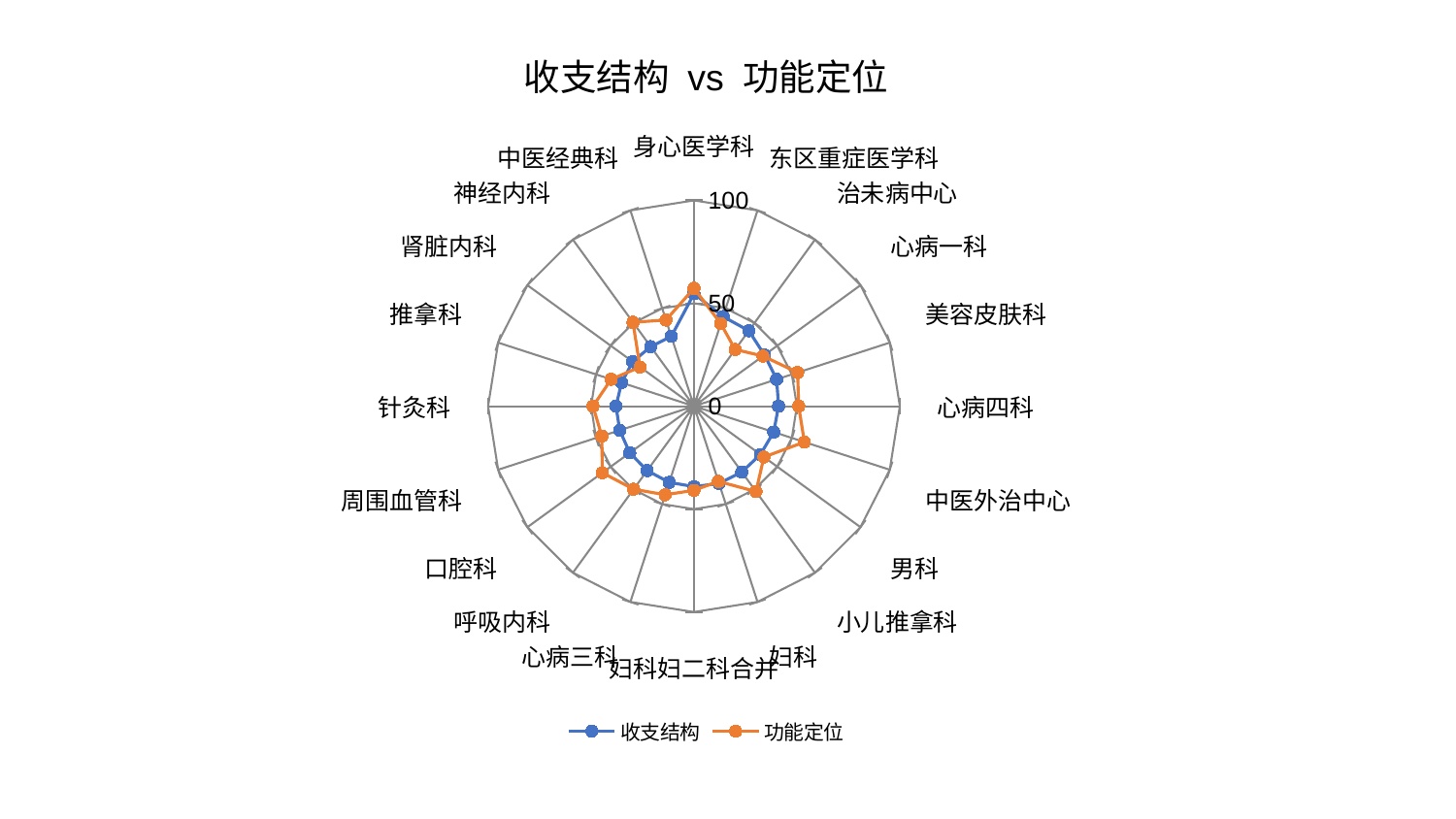

### Chart: 收支结构 vs 功能定位

| Category | 收支结构 | 功能定位 |
|---|---|---|
| 身心医学科 | 54.63128821625712 | 57.27289954636482 |
| 东区重症医学科 | 45.79604195071576 | 42.19558277057353 |
| 治未病中心 | 45.35239472497816 | 34.0606854740631 |
| 心病一科 | 42.35886147975553 | 41.469498625972925 |
| 美容皮肤科 | 42.26236787875796 | 52.96695437390435 |
| 心病四科 | 41.10037053160936 | 50.87449314751419 |
| 中医外治中心 | 40.724215195235715 | 56.424828079309606 |
| 男科 | 39.925930015665685 | 42.042997788474054 |
| 小儿推拿科 | 39.567237989326166 | 51.25381514281433 |
| 妇科 | 39.48042100879789 | 38.45401364723944 |
| 妇科妇二科合并 | 39.091660752357306 | 40.896326459527096 |
| 心病三科 | 38.928725525963586 | 45.27584885729338 |
| 呼吸内科 | 38.679416775049795 | 49.866565160272565 |
| 口腔科 | 38.55070421064875 | 54.99708453578119 |
| 周围血管科 | 37.90879591683703 | 47.04352318389006 |
| 针灸科 | 37.86623018657376 | 49.040833126190805 |
| 推拿科 | 36.992723226979585 | 42.29168441188653 |
| 肾脏内科 | 36.766618306211896 | 32.39168116621912 |
| 神经内科 | 35.78311309722695 | 50.3985422489736 |
| 中医经典科 | 35.67579187503295 | 44.03714056127193 |
70